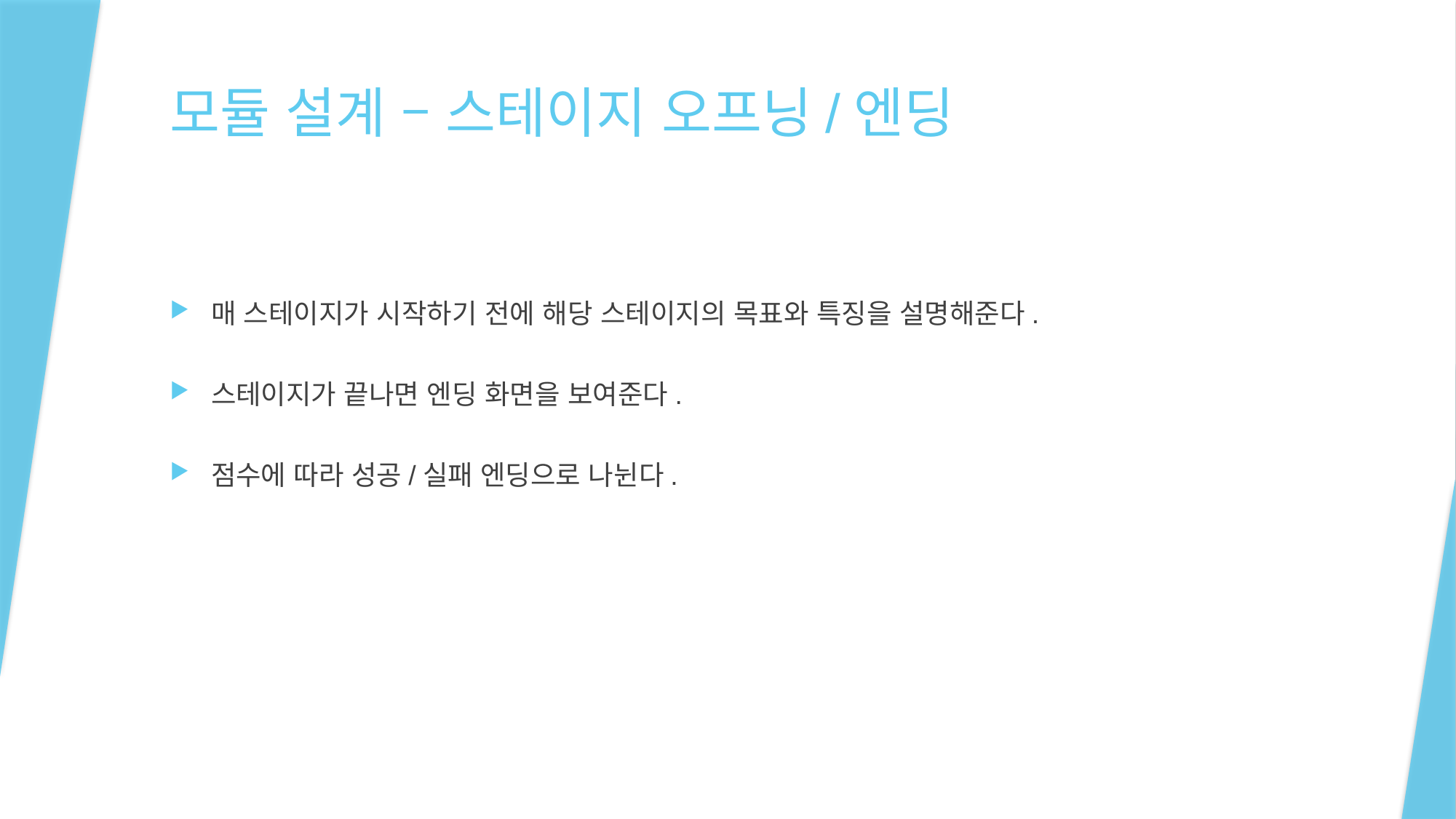

# 모듈 설계 – 스테이지 오프닝/엔딩
매 스테이지가 시작하기 전에 해당 스테이지의 목표와 특징을 설명해준다.
스테이지가 끝나면 엔딩 화면을 보여준다.
점수에 따라 성공/실패 엔딩으로 나뉜다.